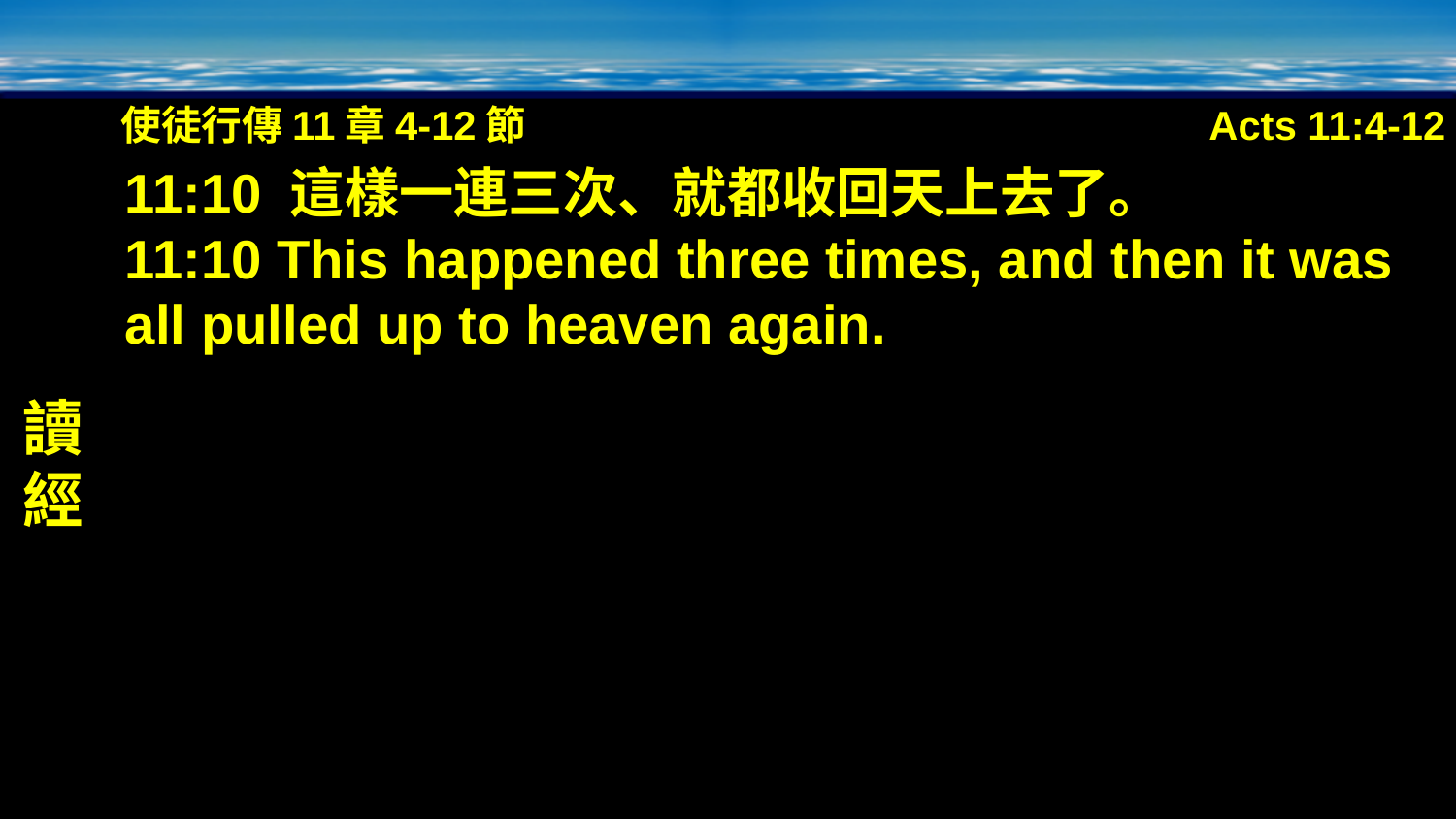

使徒行傳11章4-12節
Acts 11:4-12
讀經
11:10 這樣一連三次、就都收回天上去了。
11:10 This happened three times, and then it was all pulled up to heaven again.